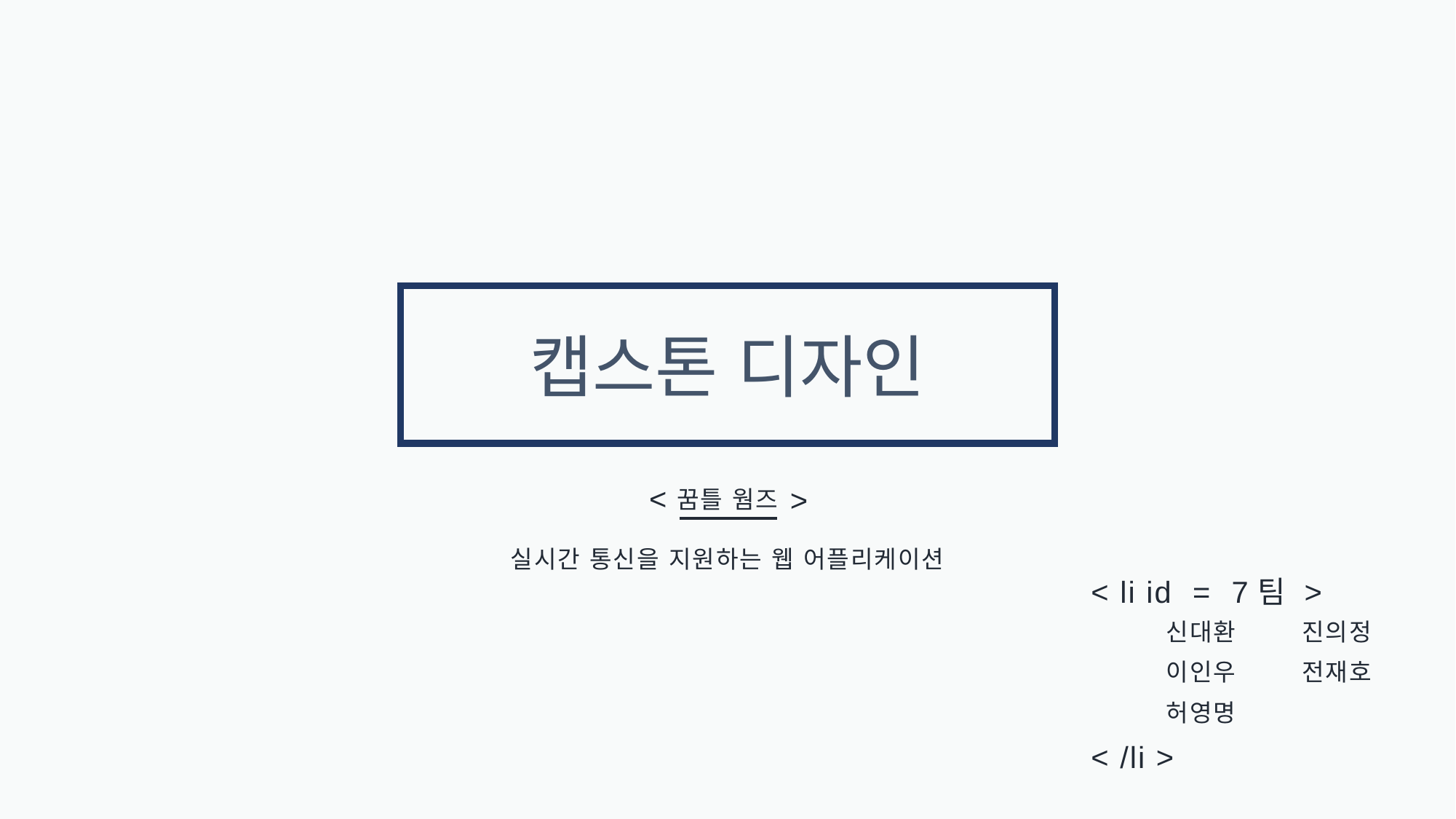

캡스톤 디자인
<
>
꿈틀 웜즈
실시간 통신을 지원하는 웹 어플리케이션
< li id  =  7팀 >
신대환
진의정
이인우
전재호
허영명
< /li >